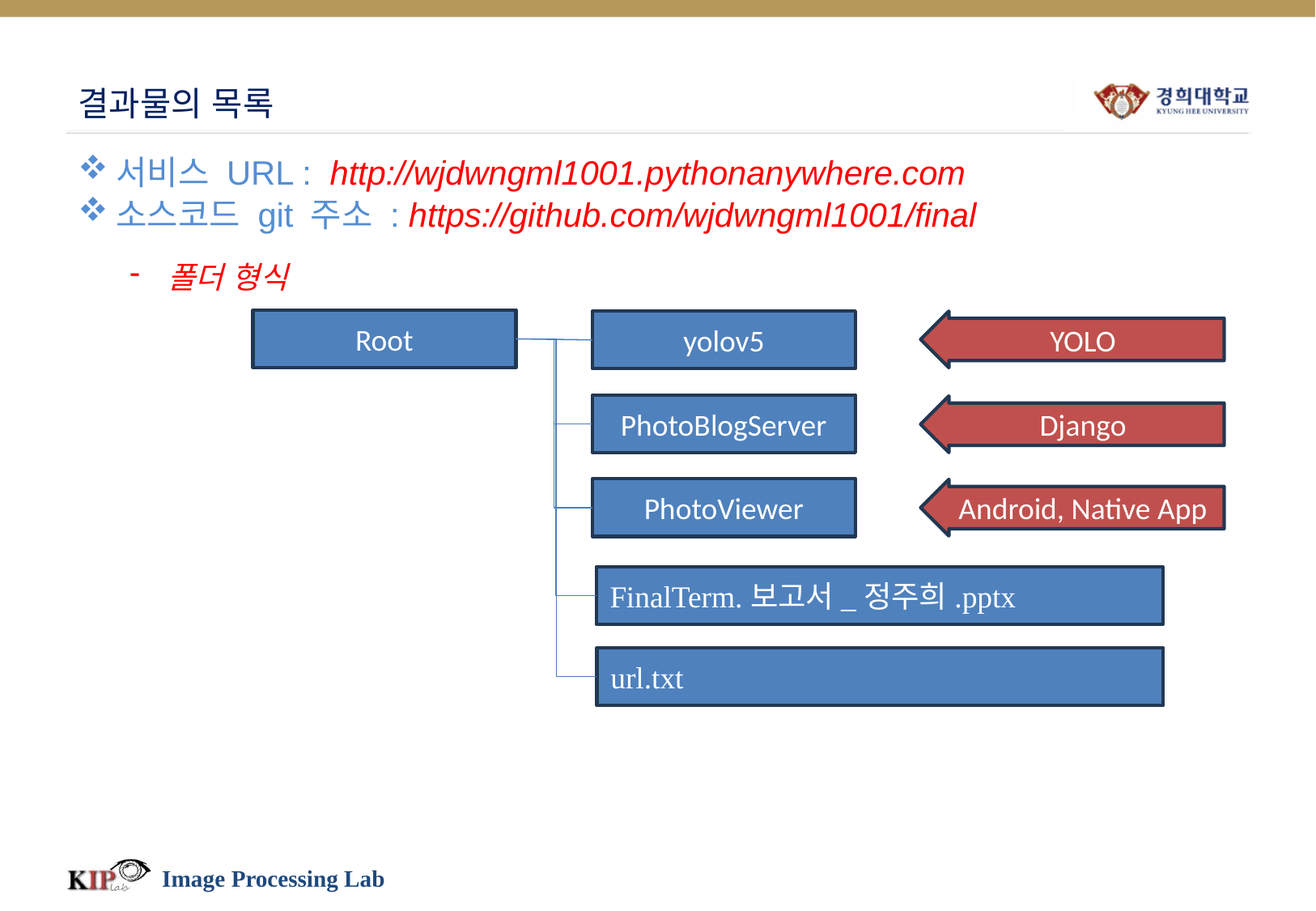

# 결과물의 목록
서비스 URL :  http://wjdwngml1001.pythonanywhere.com
소스코드 git 주소 : https://github.com/wjdwngml1001/final
폴더 형식
Root
yolov5
YOLO
PhotoBlogServer
Django
PhotoViewer
Android, Native App
FinalTerm.보고서_정주희.pptx
url.txt
Image Processing Lab